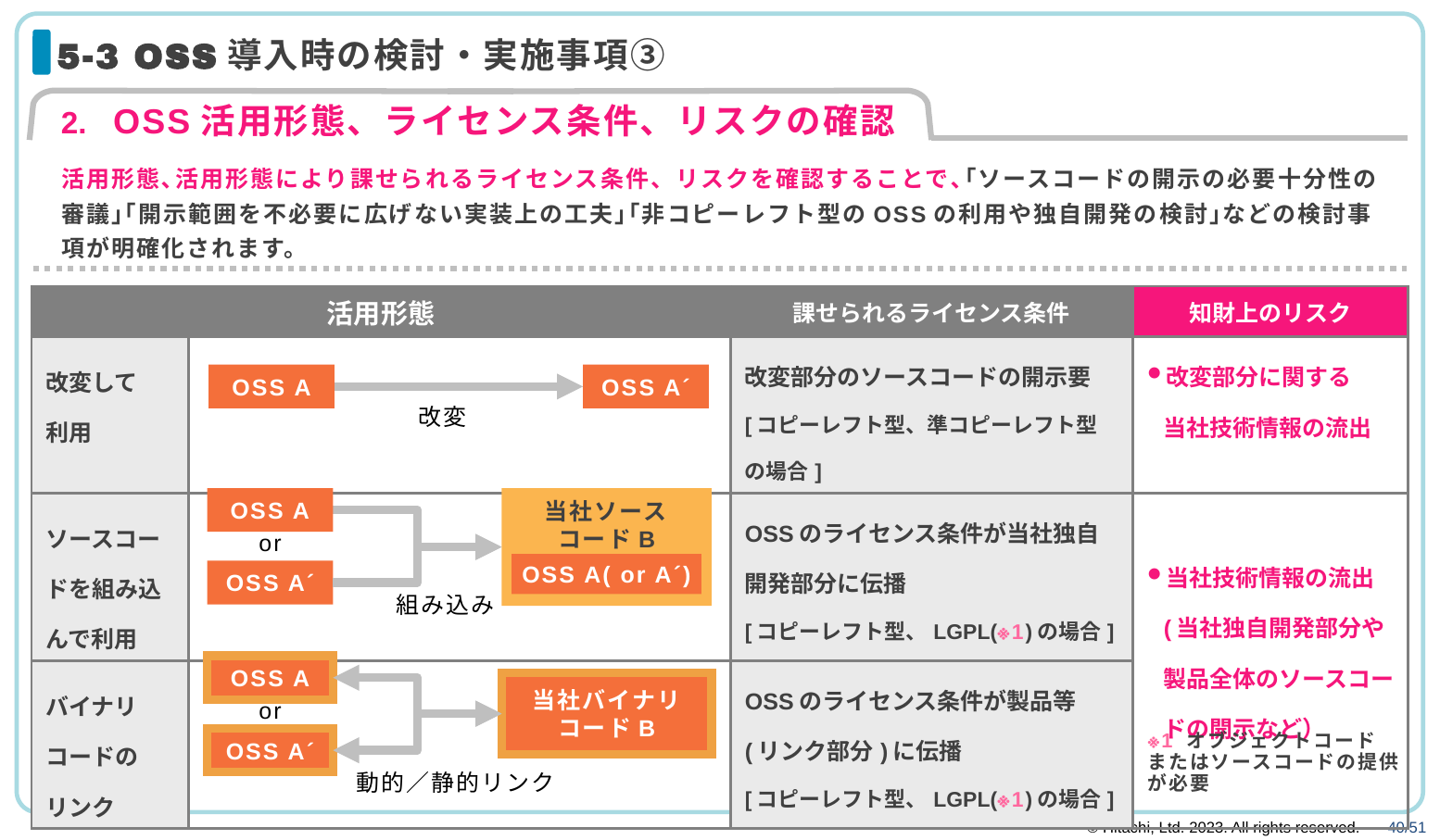

# 5-3 OSS導入時の検討・実施事項③

OSS活用形態、ライセンス条件、リスクの確認
活用形態､活用形態により課せられるライセンス条件、リスクを確認することで､｢ソースコードの開示の必要十分性の審議｣｢開示範囲を不必要に広げない実装上の工夫｣｢非コピーレフト型のOSSの利用や独自開発の検討｣などの検討事項が明確化されます。
| 活用形態 |  | 課せられるライセンス条件 | 知財上のリスク |
| --- | --- | --- | --- |
| 改変して 利用 |  | 改変部分のソースコードの開示要　 [コピーレフト型、準コピーレフト型の場合] | 改変部分に関する 当社技術情報の流出 |
| ソースコードを組み込んで利用 |  | OSSのライセンス条件が当社独自開発部分に伝播 [コピーレフト型、LGPL(※1)の場合] | 当社技術情報の流出(当社独自開発部分や製品全体のソースコードの開示など） |
| バイナリコードの リンク |  | OSSのライセンス条件が製品等(リンク部分)に伝播 [コピーレフト型、LGPL(※1)の場合] |  |
OSS A
OSS A´
改変
OSS A
当社ソース
コードB

or
OSS A( or A´)
OSS A´
組み込み
OSS A
当社バイナリ
コードB
or
OSS A´
動的／静的リンク
※1 オブジェクトコード
またはソースコードの提供
が必要